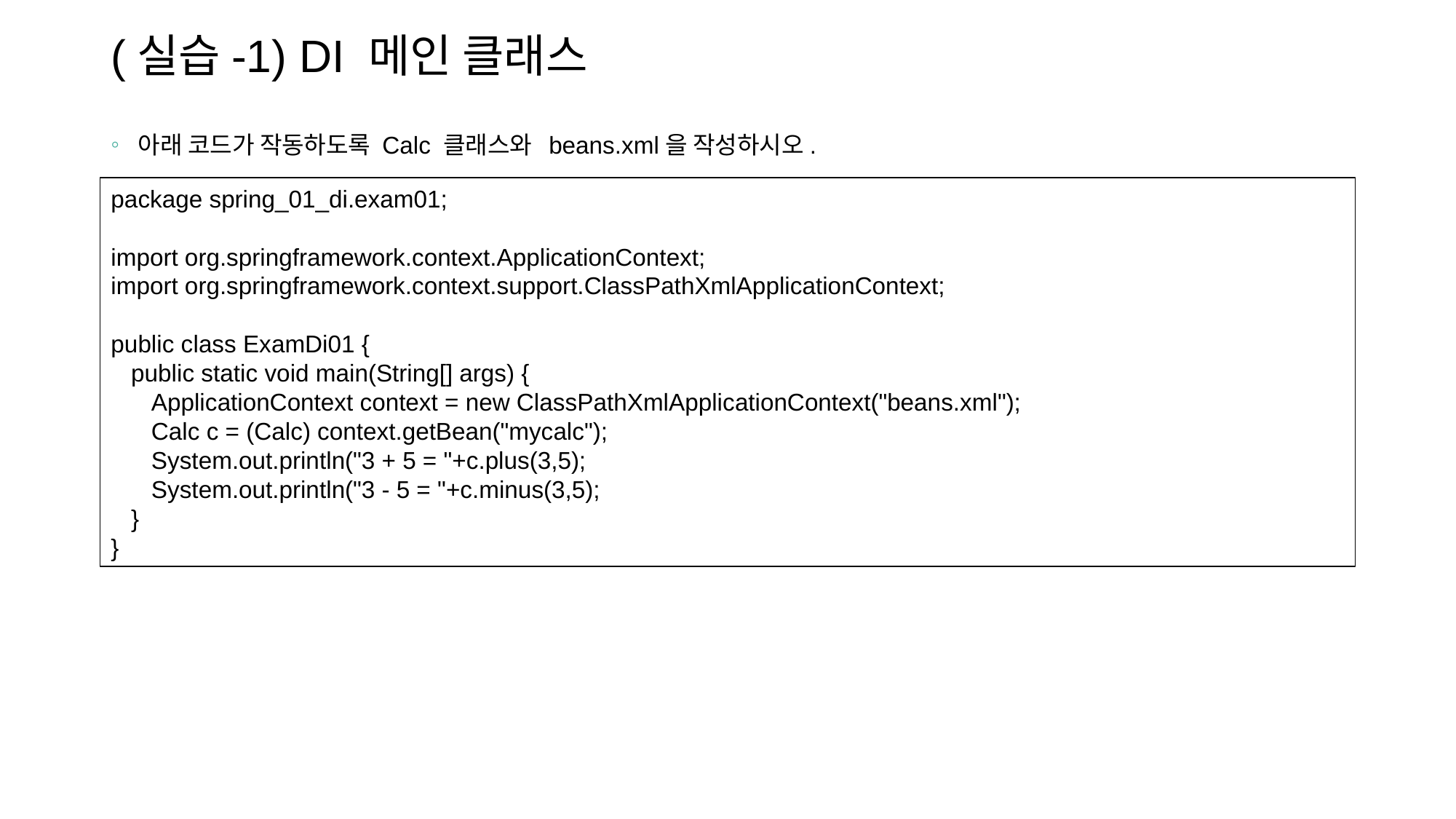

# (실습-1) DI 메인 클래스
아래 코드가 작동하도록 Calc 클래스와  beans.xml을 작성하시오.
package spring_01_di.exam01;

import org.springframework.context.ApplicationContext;
import org.springframework.context.support.ClassPathXmlApplicationContext;

public class ExamDi01 {
   public static void main(String[] args) {
      ApplicationContext context = new ClassPathXmlApplicationContext("beans.xml");
      Calc c = (Calc) context.getBean("mycalc");
      System.out.println("3 + 5 = "+c.plus(3,5);
      System.out.println("3 - 5 = "+c.minus(3,5);
   }
}